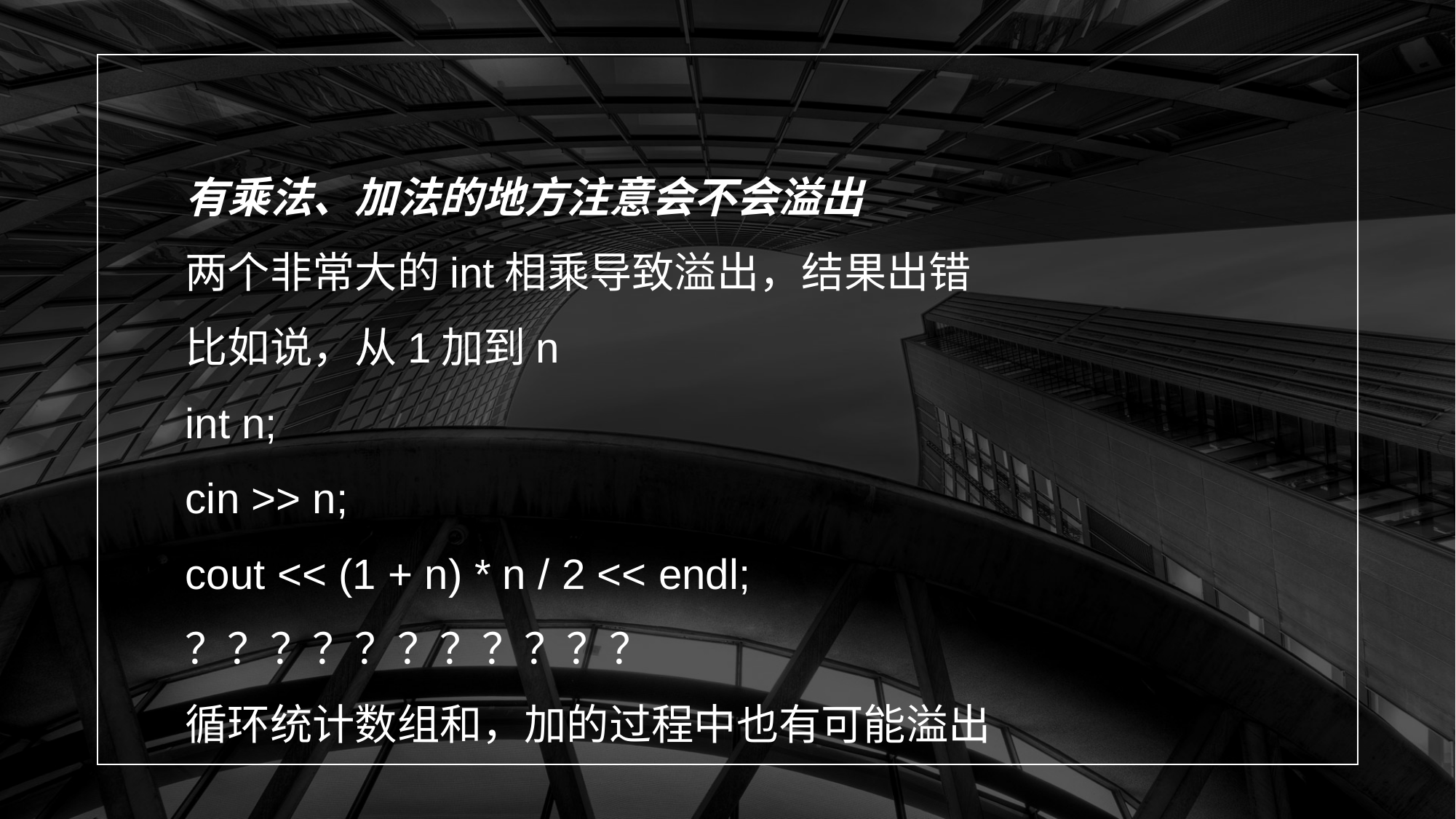

有乘法、加法的地方注意会不会溢出
两个非常大的int相乘导致溢出，结果出错
比如说，从1加到n
int n;
cin >> n;
cout << (1 + n) * n / 2 << endl;
？？？？？？？？？？？
循环统计数组和，加的过程中也有可能溢出